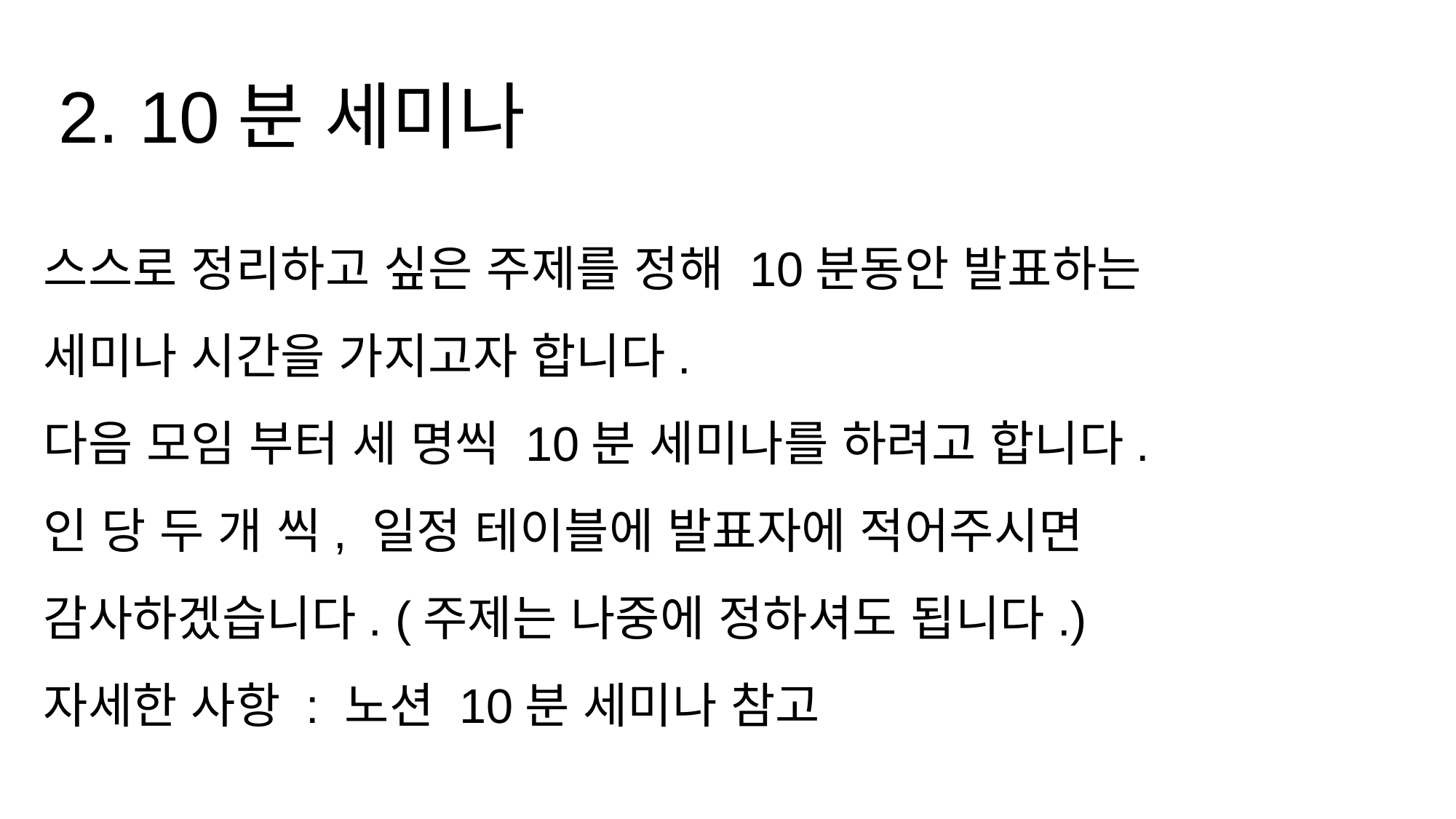

2. 10분 세미나
스스로 정리하고 싶은 주제를 정해 10분동안 발표하는
세미나 시간을 가지고자 합니다.
다음 모임 부터 세 명씩 10분 세미나를 하려고 합니다.
인 당 두 개 씩, 일정 테이블에 발표자에 적어주시면
감사하겠습니다. (주제는 나중에 정하셔도 됩니다.)
자세한 사항 : 노션 10분 세미나 참고